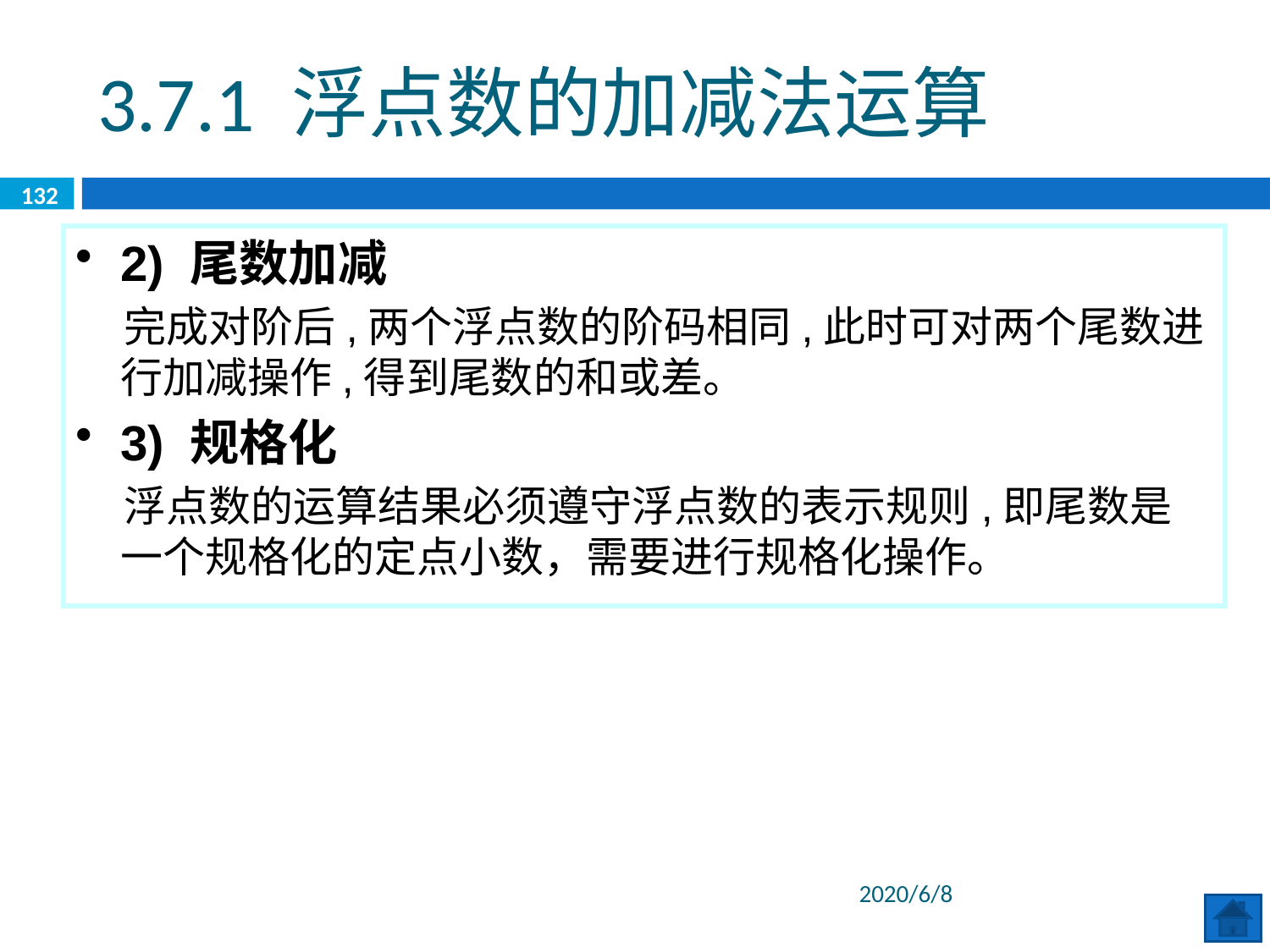

3.7.1 浮点数的加减法运算
132
2) 尾数加减
    完成对阶后,两个浮点数的阶码相同,此时可对两个尾数进行加减操作,得到尾数的和或差。
3) 规格化
    浮点数的运算结果必须遵守浮点数的表示规则,即尾数是一个规格化的定点小数，需要进行规格化操作。
2020/6/8